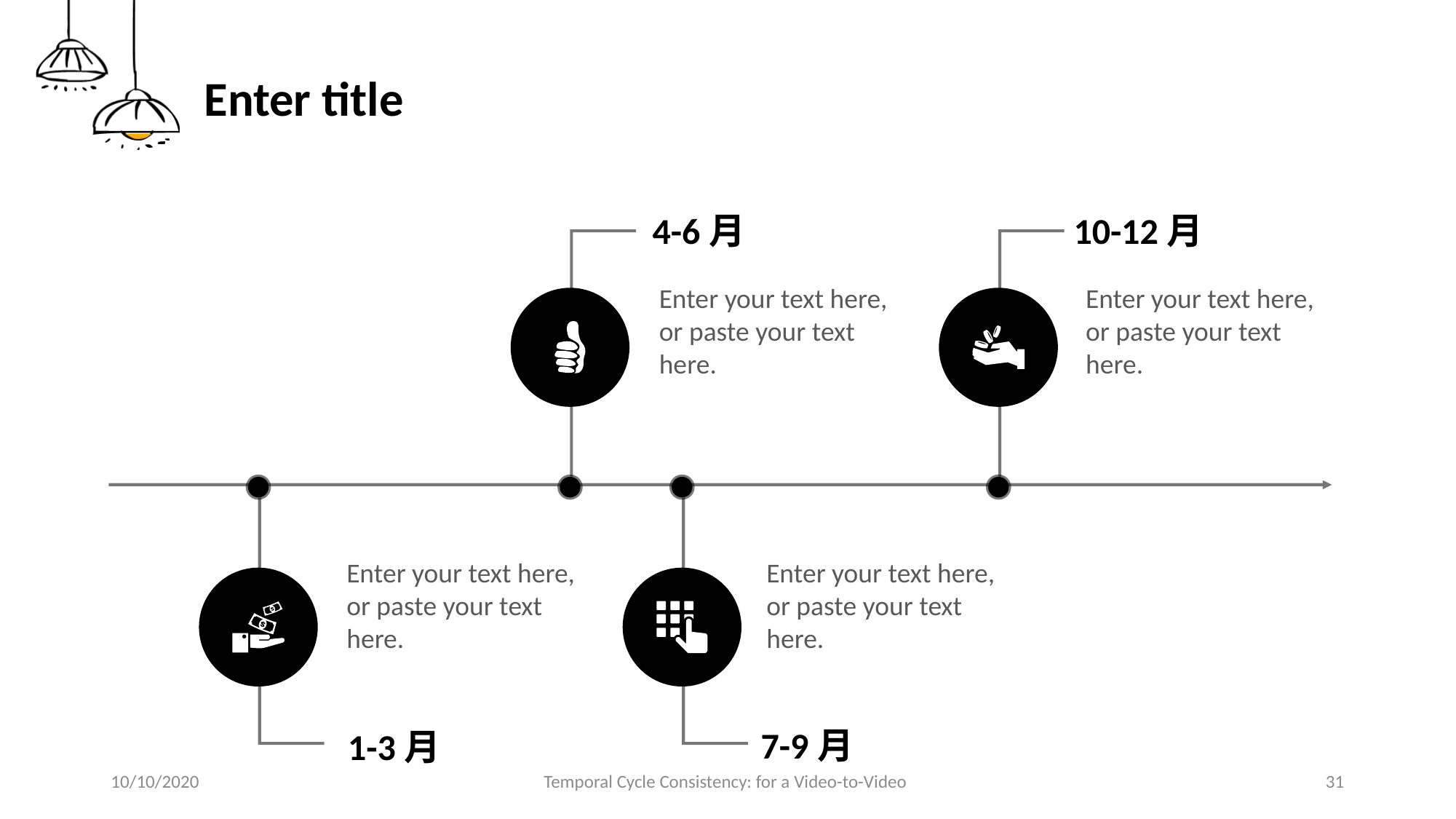

# Enter title

4-6月
10-12月

Enter your text here, or paste your text here.

Enter your text here, or paste your text here.

Enter your text here, or paste your text here.

Enter your text here, or paste your text here.

7-9月
1-3月
10/10/2020
Temporal Cycle Consistency: for a Video-to-Video
31